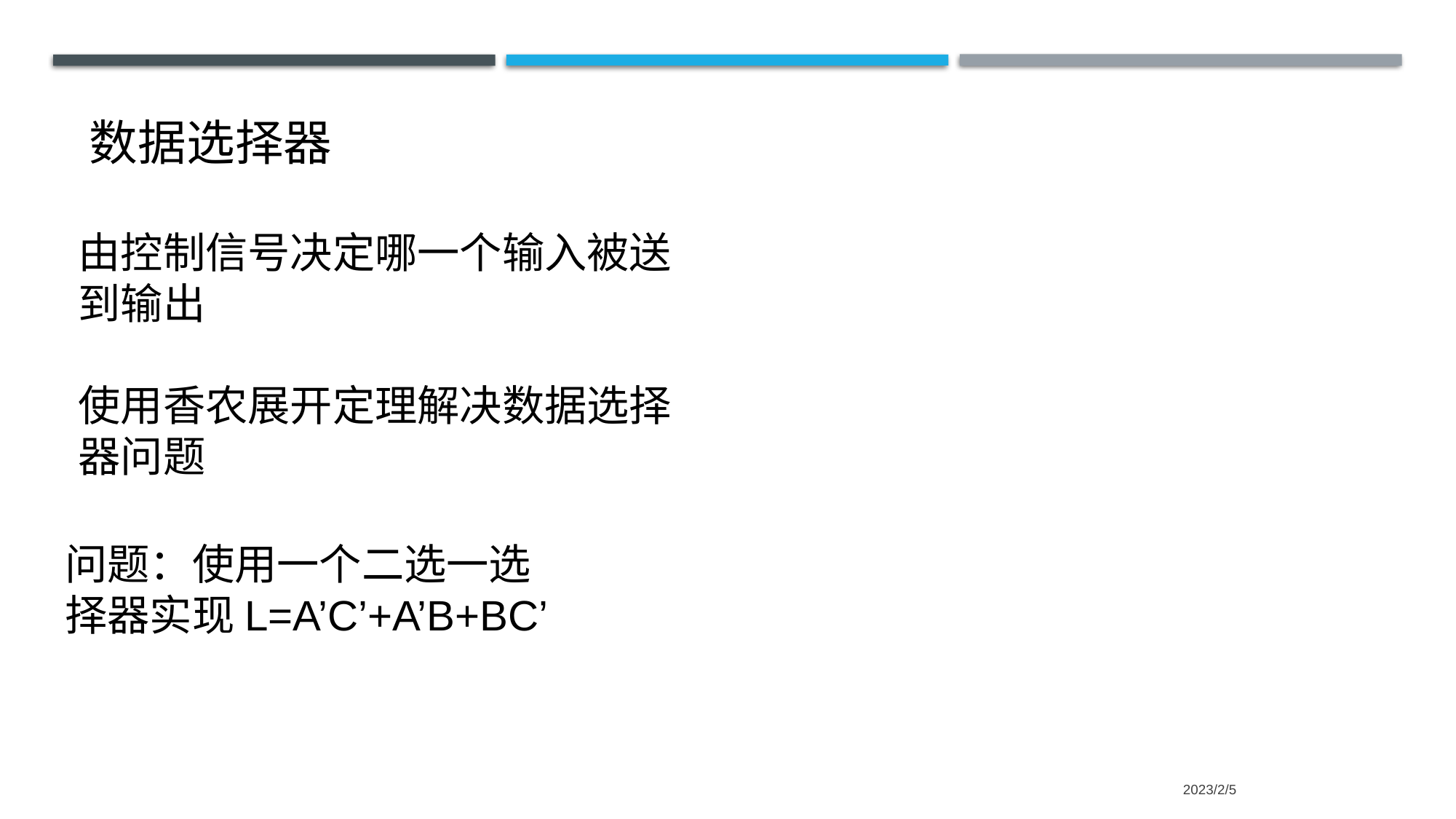

数据选择器
由控制信号决定哪一个输入被送到输出

使用香农展开定理解决数据选择器问题
问题：使用一个二选一选
择器实现L=A’C’+A’B+BC’
2023/2/5